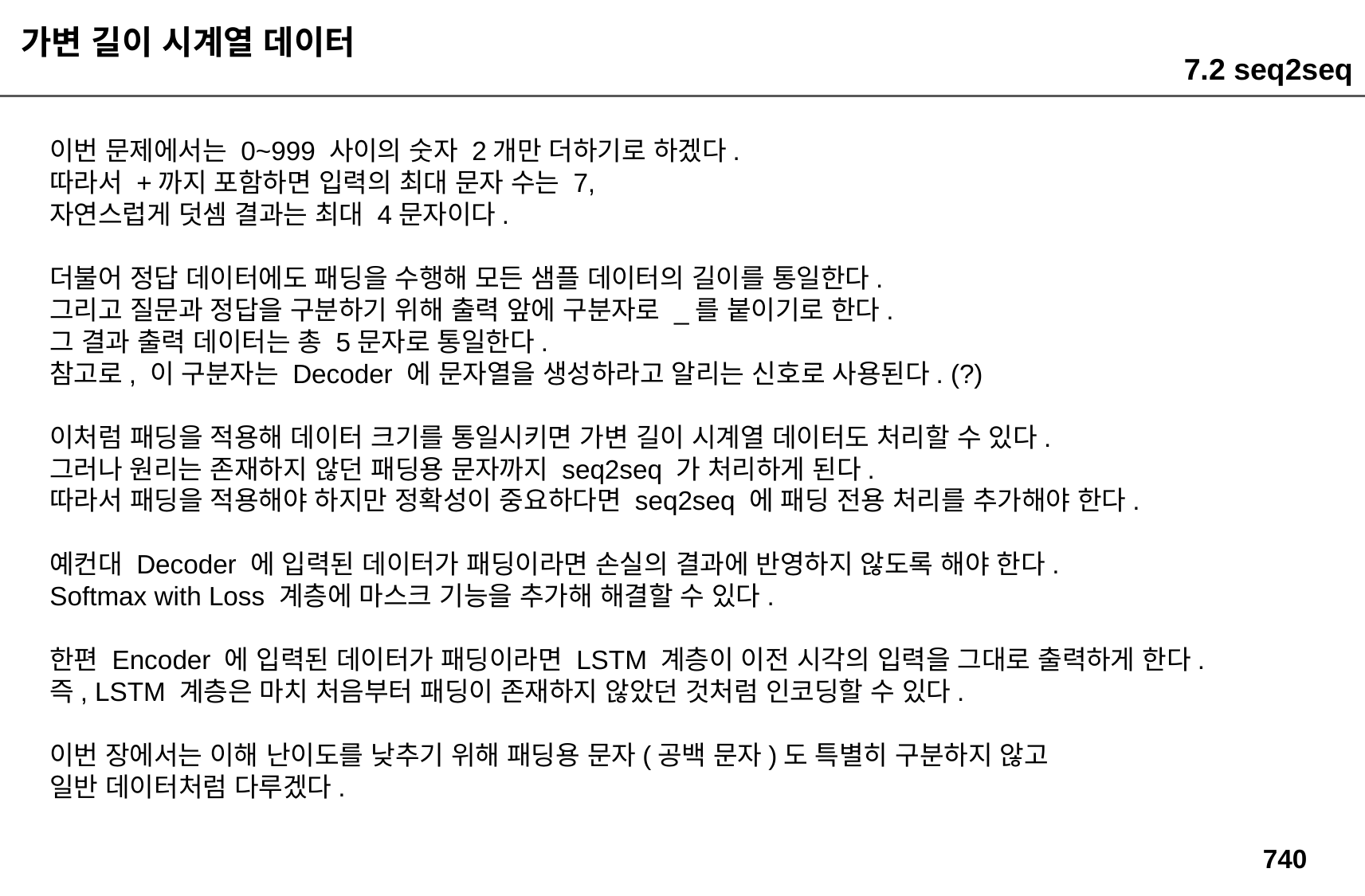

가변 길이 시계열 데이터
7.2 seq2seq
이번 문제에서는 0~999 사이의 숫자 2개만 더하기로 하겠다.
따라서 +까지 포함하면 입력의 최대 문자 수는 7,
자연스럽게 덧셈 결과는 최대 4문자이다.

더불어 정답 데이터에도 패딩을 수행해 모든 샘플 데이터의 길이를 통일한다.
그리고 질문과 정답을 구분하기 위해 출력 앞에 구분자로 _를 붙이기로 한다.
그 결과 출력 데이터는 총 5문자로 통일한다.
참고로, 이 구분자는 Decoder 에 문자열을 생성하라고 알리는 신호로 사용된다. (?)

이처럼 패딩을 적용해 데이터 크기를 통일시키면 가변 길이 시계열 데이터도 처리할 수 있다.
그러나 원리는 존재하지 않던 패딩용 문자까지 seq2seq 가 처리하게 된다.
따라서 패딩을 적용해야 하지만 정확성이 중요하다면 seq2seq 에 패딩 전용 처리를 추가해야 한다.

예컨대 Decoder 에 입력된 데이터가 패딩이라면 손실의 결과에 반영하지 않도록 해야 한다.
Softmax with Loss 계층에 마스크 기능을 추가해 해결할 수 있다.

한편 Encoder 에 입력된 데이터가 패딩이라면 LSTM 계층이 이전 시각의 입력을 그대로 출력하게 한다.
즉, LSTM 계층은 마치 처음부터 패딩이 존재하지 않았던 것처럼 인코딩할 수 있다.

이번 장에서는 이해 난이도를 낮추기 위해 패딩용 문자(공백 문자)도 특별히 구분하지 않고
일반 데이터처럼 다루겠다.